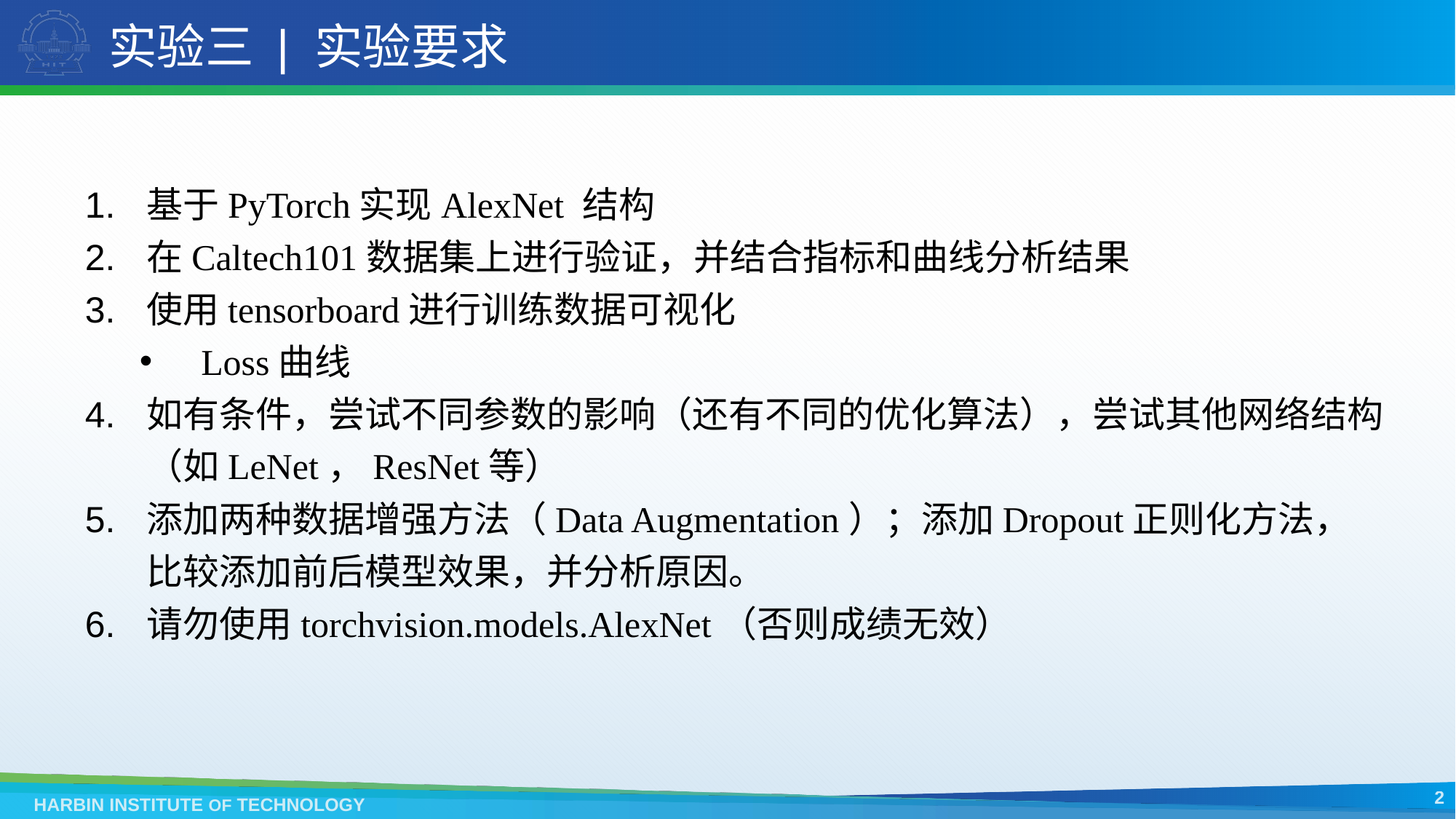

# 实验三 | 实验要求
基于PyTorch实现AlexNet 结构
在Caltech101数据集上进行验证，并结合指标和曲线分析结果
使用tensorboard进行训练数据可视化
Loss曲线
如有条件，尝试不同参数的影响（还有不同的优化算法），尝试其他网络结构（如LeNet，ResNet等）
添加两种数据增强方法（Data Augmentation）；添加Dropout正则化方法，比较添加前后模型效果，并分析原因。
请勿使用torchvision.models.AlexNet（否则成绩无效）

2
HARBIN INSTITUTE OF TECHNOLOGY